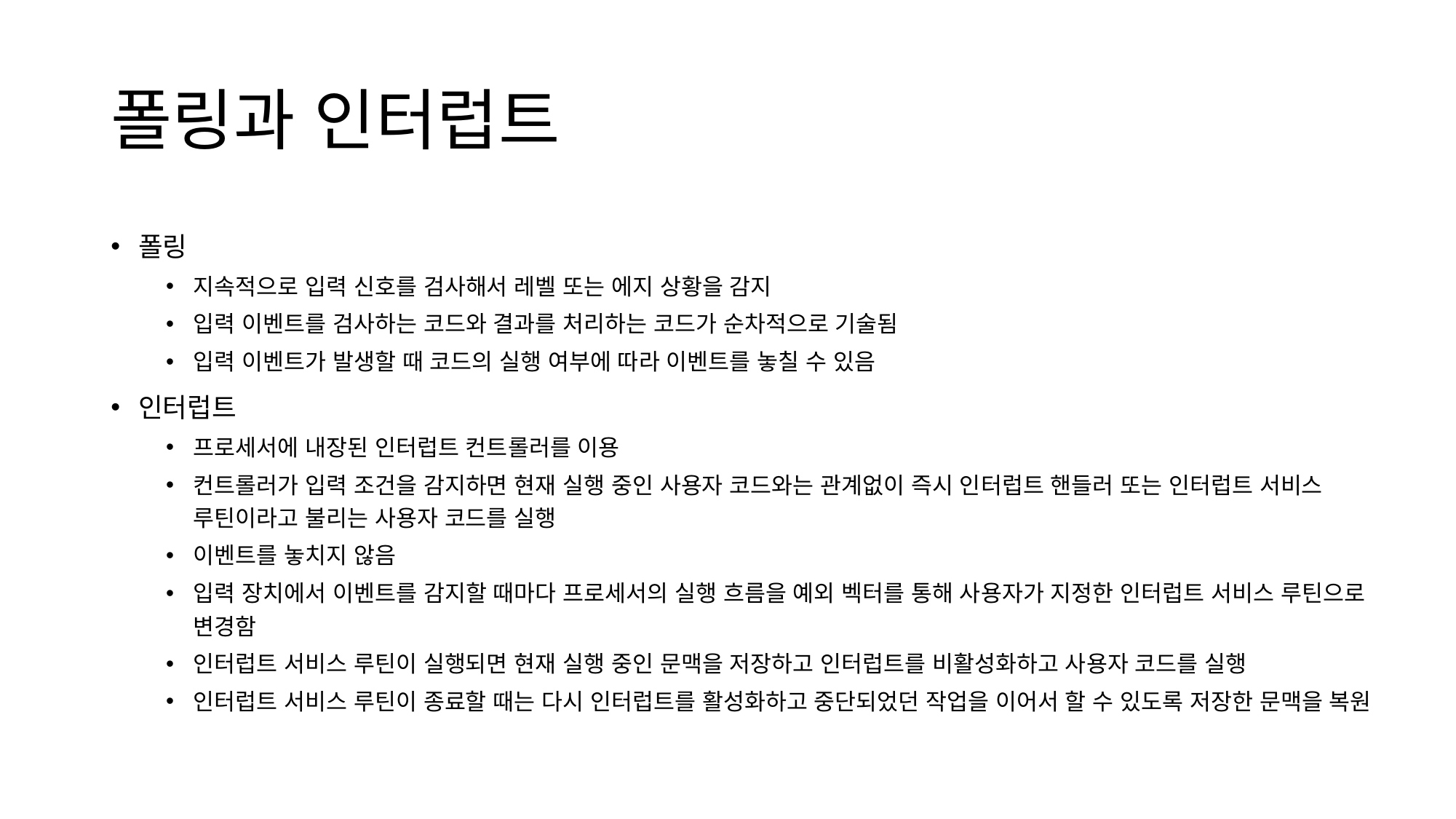

# 폴링과 인터럽트
폴링
지속적으로 입력 신호를 검사해서 레벨 또는 에지 상황을 감지
입력 이벤트를 검사하는 코드와 결과를 처리하는 코드가 순차적으로 기술됨
입력 이벤트가 발생할 때 코드의 실행 여부에 따라 이벤트를 놓칠 수 있음
인터럽트
프로세서에 내장된 인터럽트 컨트롤러를 이용
컨트롤러가 입력 조건을 감지하면 현재 실행 중인 사용자 코드와는 관계없이 즉시 인터럽트 핸들러 또는 인터럽트 서비스 루틴이라고 불리는 사용자 코드를 실행
이벤트를 놓치지 않음
입력 장치에서 이벤트를 감지할 때마다 프로세서의 실행 흐름을 예외 벡터를 통해 사용자가 지정한 인터럽트 서비스 루틴으로 변경함
인터럽트 서비스 루틴이 실행되면 현재 실행 중인 문맥을 저장하고 인터럽트를 비활성화하고 사용자 코드를 실행
인터럽트 서비스 루틴이 종료할 때는 다시 인터럽트를 활성화하고 중단되었던 작업을 이어서 할 수 있도록 저장한 문맥을 복원